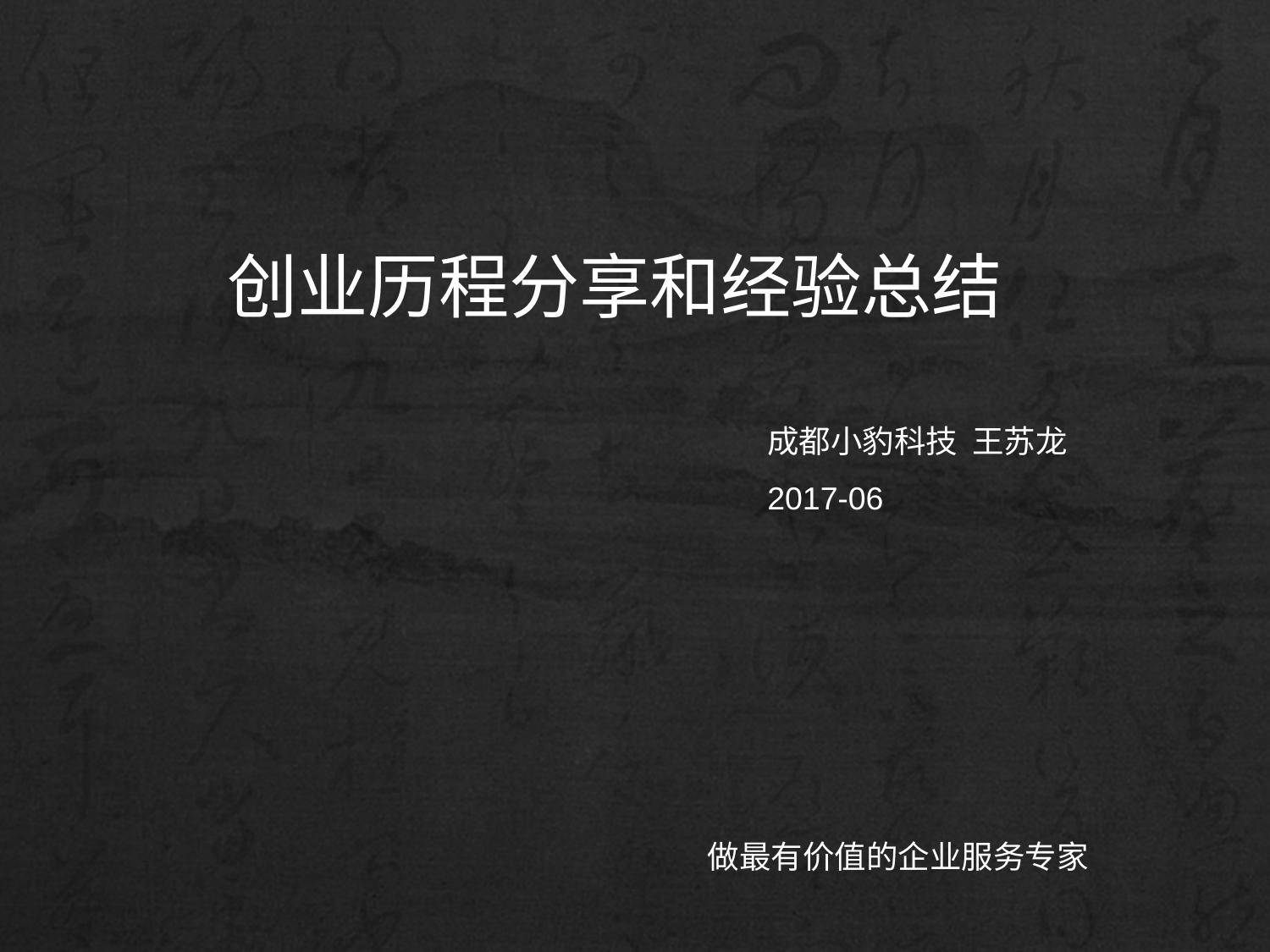

创业历程分享和经验总结
成都小豹科技  王苏龙   2017-06
做最有价值的企业服务专家